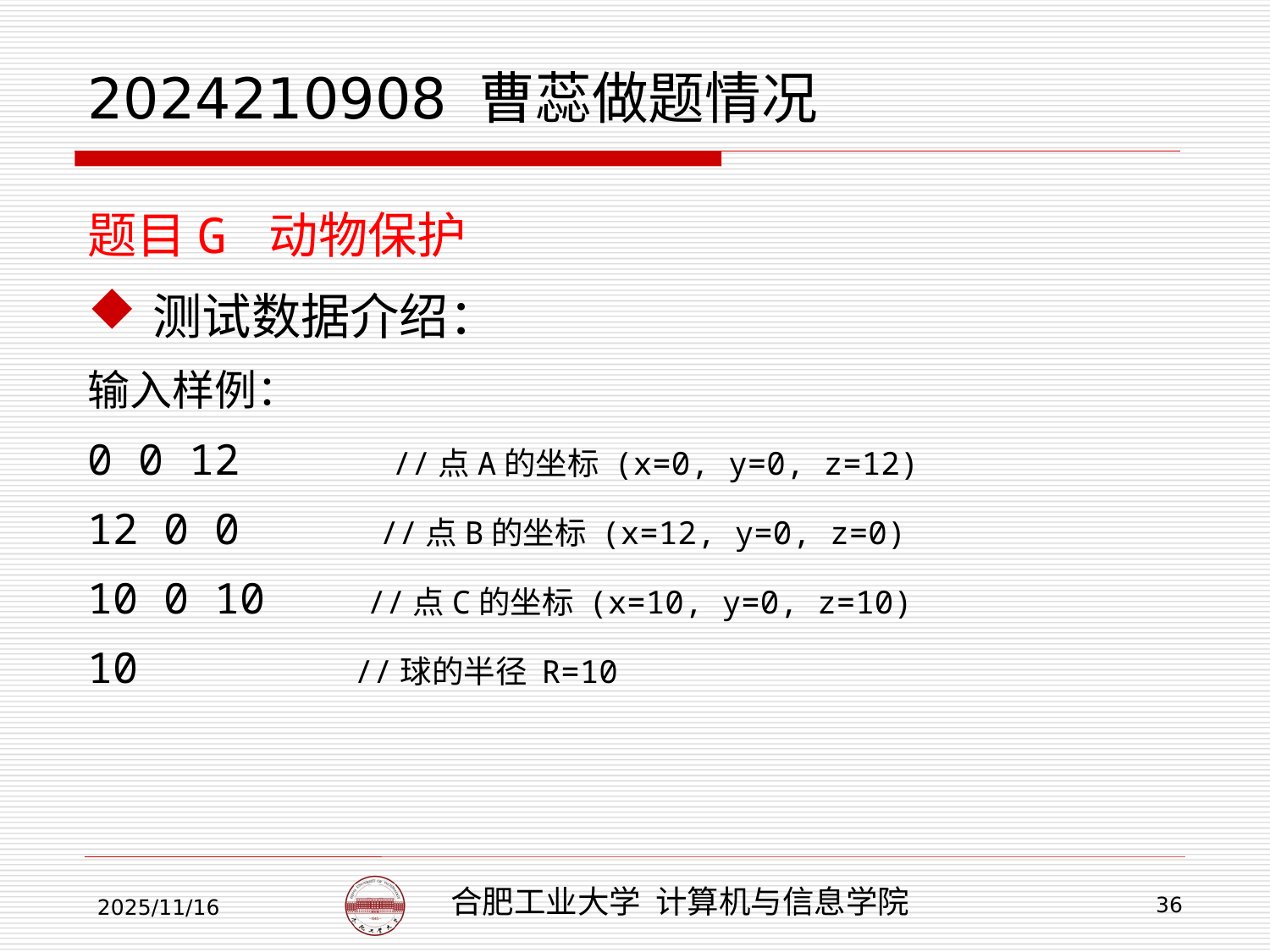

# 2024210908 曹蕊做题情况
题目G 动物保护
测试数据介绍：
输入样例：
0 0 12        //点A的坐标 (x=0, y=0, z=12)
12 0 0       //点B的坐标 (x=12, y=0, z=0)
10 0 10     //点C的坐标 (x=10, y=0, z=10)
10           //球的半径 R=10